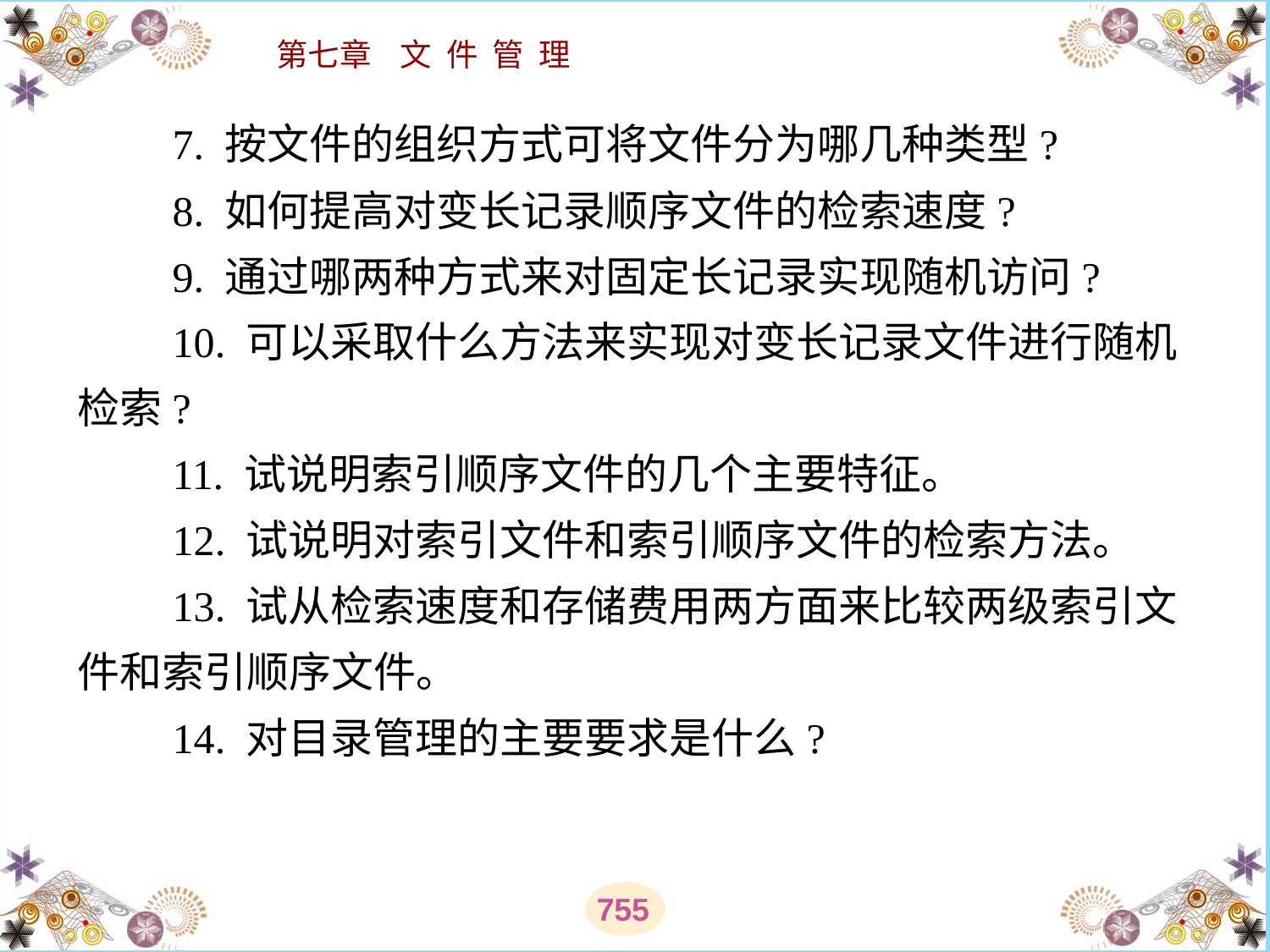

# 7. 按文件的组织方式可将文件分为哪几种类型? 　　8. 如何提高对变长记录顺序文件的检索速度? 　　9. 通过哪两种方式来对固定长记录实现随机访问? 　　10. 可以采取什么方法来实现对变长记录文件进行随机检索? 　　11. 试说明索引顺序文件的几个主要特征。 　　12. 试说明对索引文件和索引顺序文件的检索方法。 　　13. 试从检索速度和存储费用两方面来比较两级索引文件和索引顺序文件。 　　14. 对目录管理的主要要求是什么?